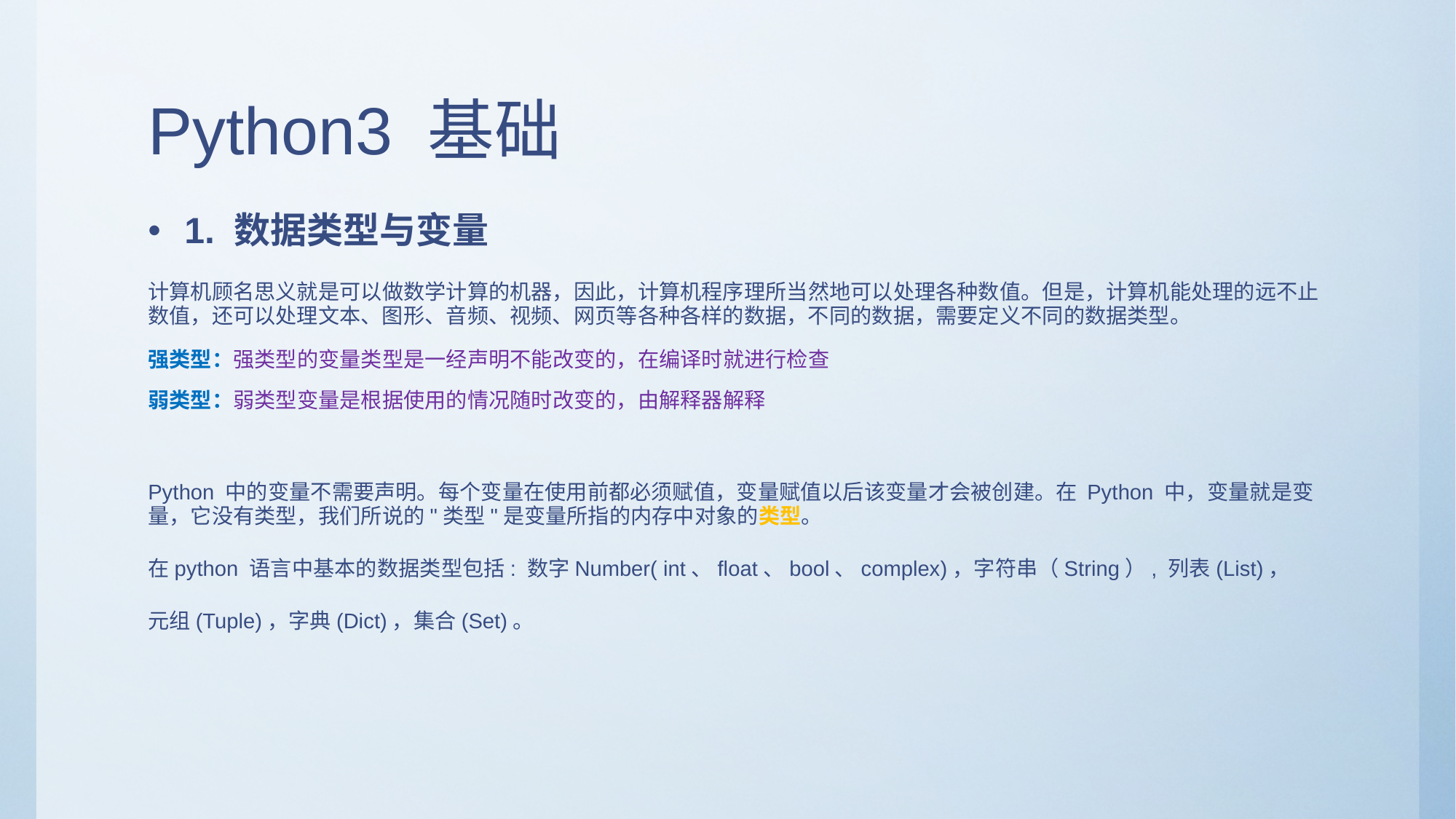

# Python3 基础
1. 数据类型与变量
计算机顾名思义就是可以做数学计算的机器，因此，计算机程序理所当然地可以处理各种数值。但是，计算机能处理的远不止数值，还可以处理文本、图形、音频、视频、网页等各种各样的数据，不同的数据，需要定义不同的数据类型。
强类型：强类型的变量类型是一经声明不能改变的，在编译时就进行检查
弱类型：弱类型变量是根据使用的情况随时改变的，由解释器解释

Python 中的变量不需要声明。每个变量在使用前都必须赋值，变量赋值以后该变量才会被创建。在 Python 中，变量就是变量，它没有类型，我们所说的"类型"是变量所指的内存中对象的类型。
在python 语言中基本的数据类型包括: 数字Number( int、float、bool、complex)，字符串（String）, 列表(List)，
元组(Tuple)，字典(Dict)，集合(Set)。